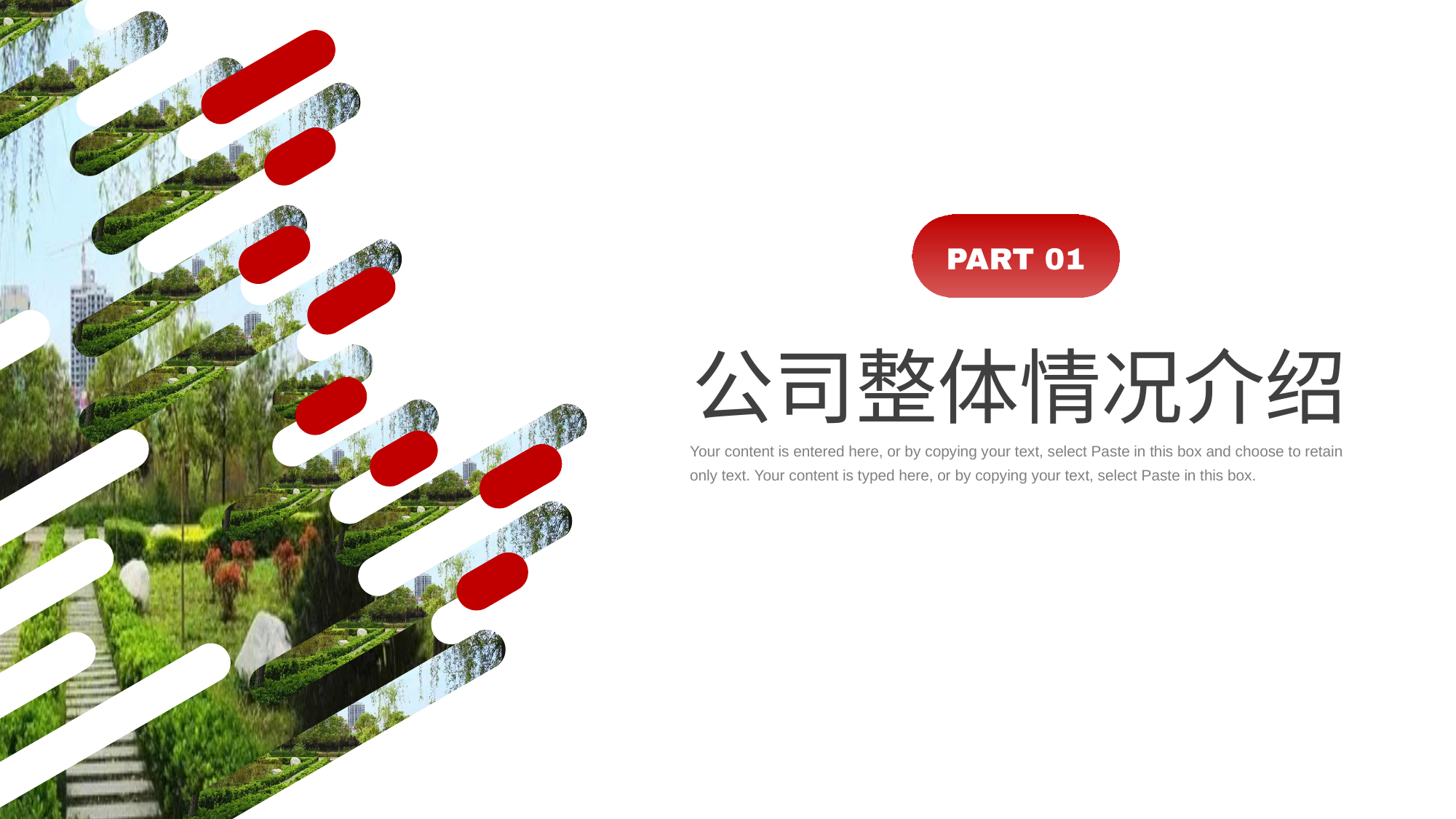

PART 01

公司整体情况介绍

Your content is entered here, or by copying your text, select Paste in this box and choose to retain only text. Your content is typed here, or by copying your text, select Paste in this box.